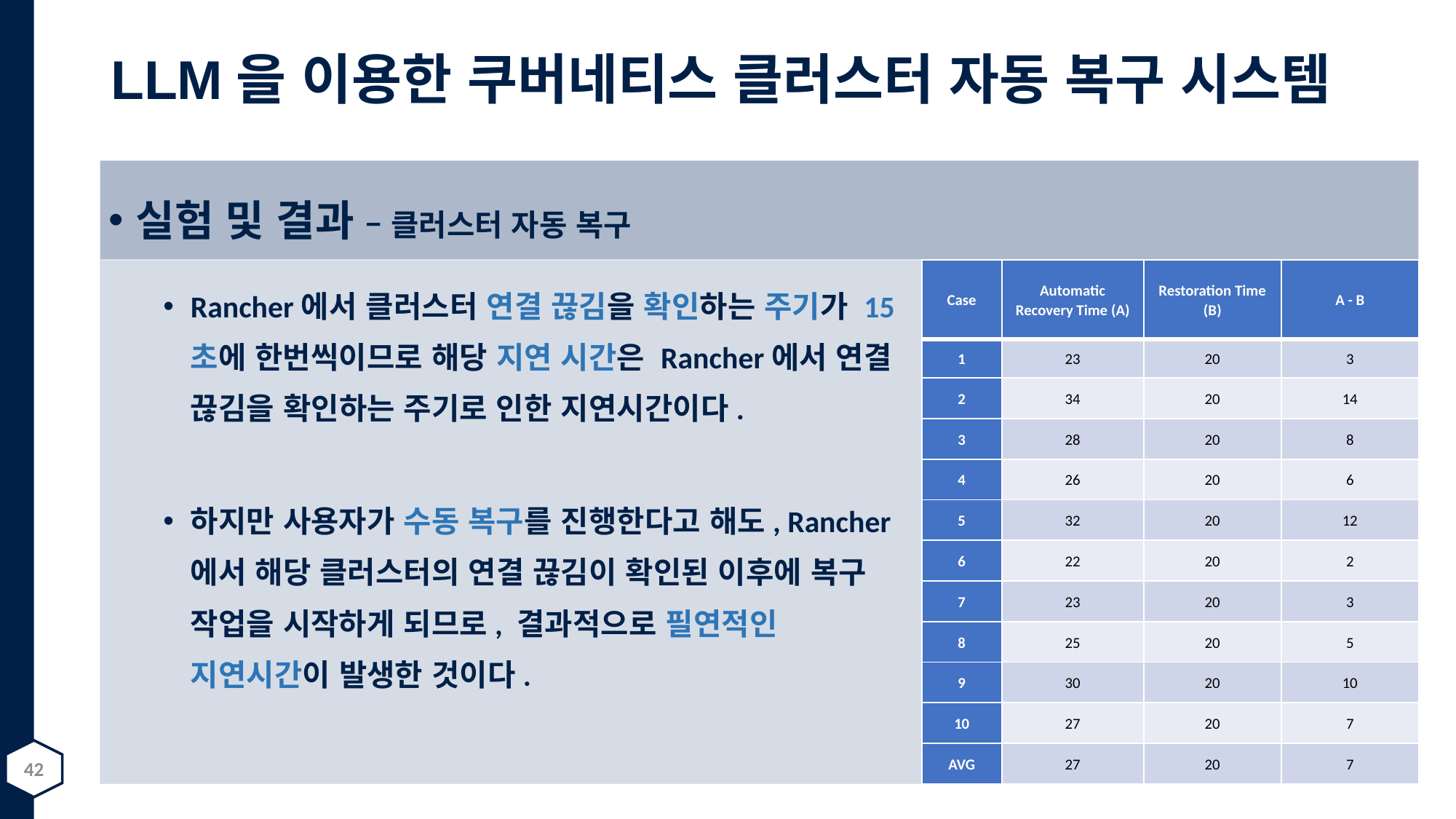

# LLM을 이용한 쿠버네티스 클러스터 자동 복구 시스템
실험 및 결과 – 클러스터 자동 복구
Rancher에서 클러스터 연결 끊김을 확인하는 주기가 15초에 한번씩이므로 해당 지연 시간은 Rancher에서 연결 끊김을 확인하는 주기로 인한 지연시간이다.

하지만 사용자가 수동 복구를 진행한다고 해도, Rancher에서 해당 클러스터의 연결 끊김이 확인된 이후에 복구 작업을 시작하게 되므로, 결과적으로 필연적인 지연시간이 발생한 것이다.
| Case | Automatic Recovery Time (A) | Restoration Time (B) | A - B |
| --- | --- | --- | --- |
| 1 | 23 | 20 | 3 |
| 2 | 34 | 20 | 14 |
| 3 | 28 | 20 | 8 |
| 4 | 26 | 20 | 6 |
| 5 | 32 | 20 | 12 |
| 6 | 22 | 20 | 2 |
| 7 | 23 | 20 | 3 |
| 8 | 25 | 20 | 5 |
| 9 | 30 | 20 | 10 |
| 10 | 27 | 20 | 7 |
| AVG | 27 | 20 | 7 |
42